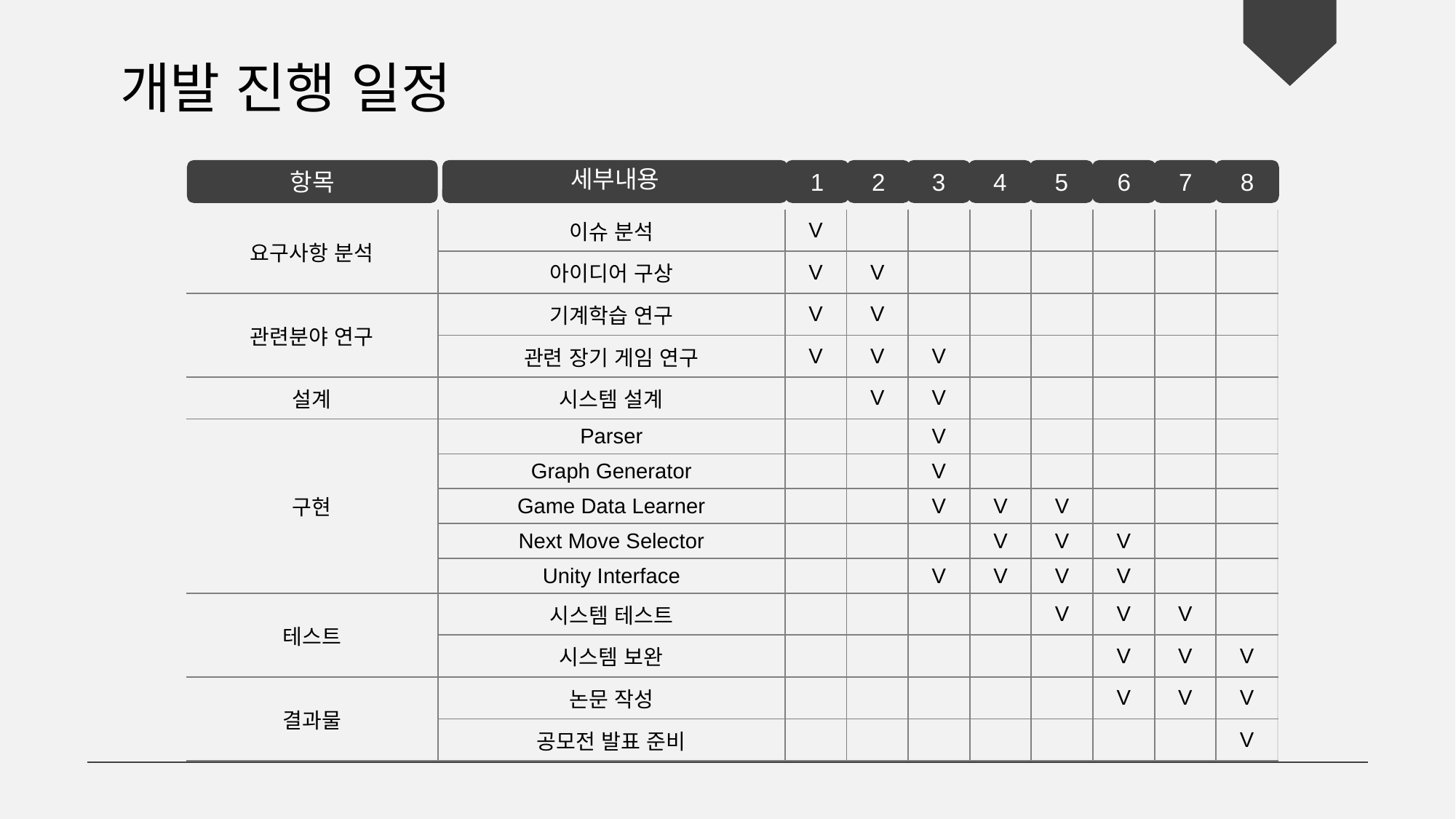

개발 진행 일정
항목
세부내용
1
2
3
4
5
6
7
8
| 요구사항 분석 | 이슈 분석 | V |  |  |  |  |  |  |  |
| --- | --- | --- | --- | --- | --- | --- | --- | --- | --- |
|  | 아이디어 구상 | V | V |  |  |  |  |  |  |
| 관련분야 연구 | 기계학습 연구 | V | V |  |  |  |  |  |  |
|  | 관련 장기 게임 연구 | V | V | V |  |  |  |  |  |
| 설계 | 시스템 설계 |  | V | V |  |  |  |  |  |
| 구현 | Parser |  |  | V |  |  |  |  |  |
|  | Graph Generator |  |  | V |  |  |  |  |  |
|  | Game Data Learner |  |  | V | V | V |  |  |  |
|  | Next Move Selector |  |  |  | V | V | V |  |  |
|  | Unity Interface |  |  | V | V | V | V |  |  |
| 테스트 | 시스템 테스트 |  |  |  |  | V | V | V |  |
|  | 시스템 보완 |  |  |  |  |  | V | V | V |
| 결과물 | 논문 작성 |  |  |  |  |  | V | V | V |
|  | 공모전 발표 준비 |  |  |  |  |  |  |  | V |